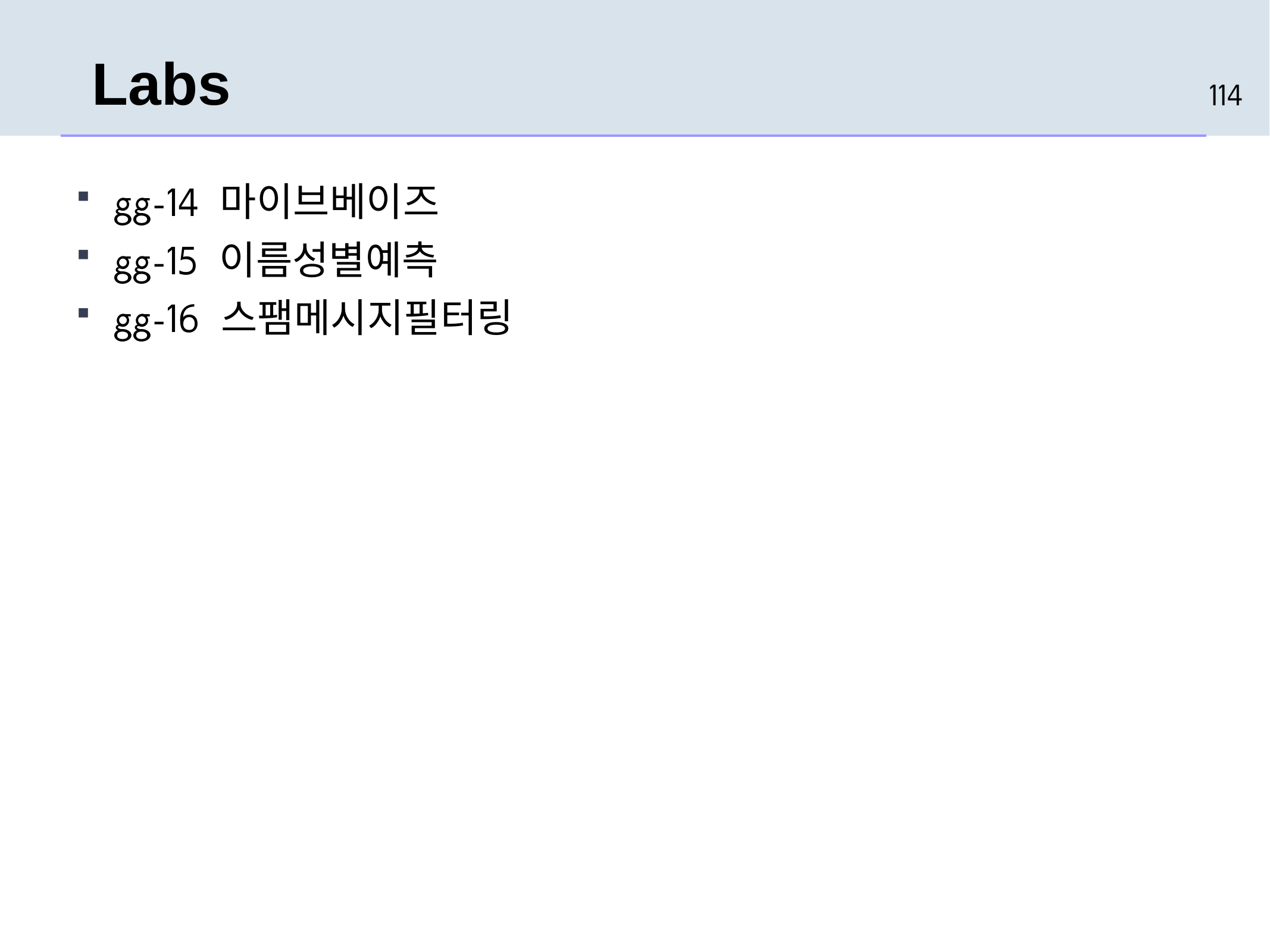

# Labs
114
gg-14 마이브베이즈
gg-15 이름성별예측
gg-16 스팸메시지필터링